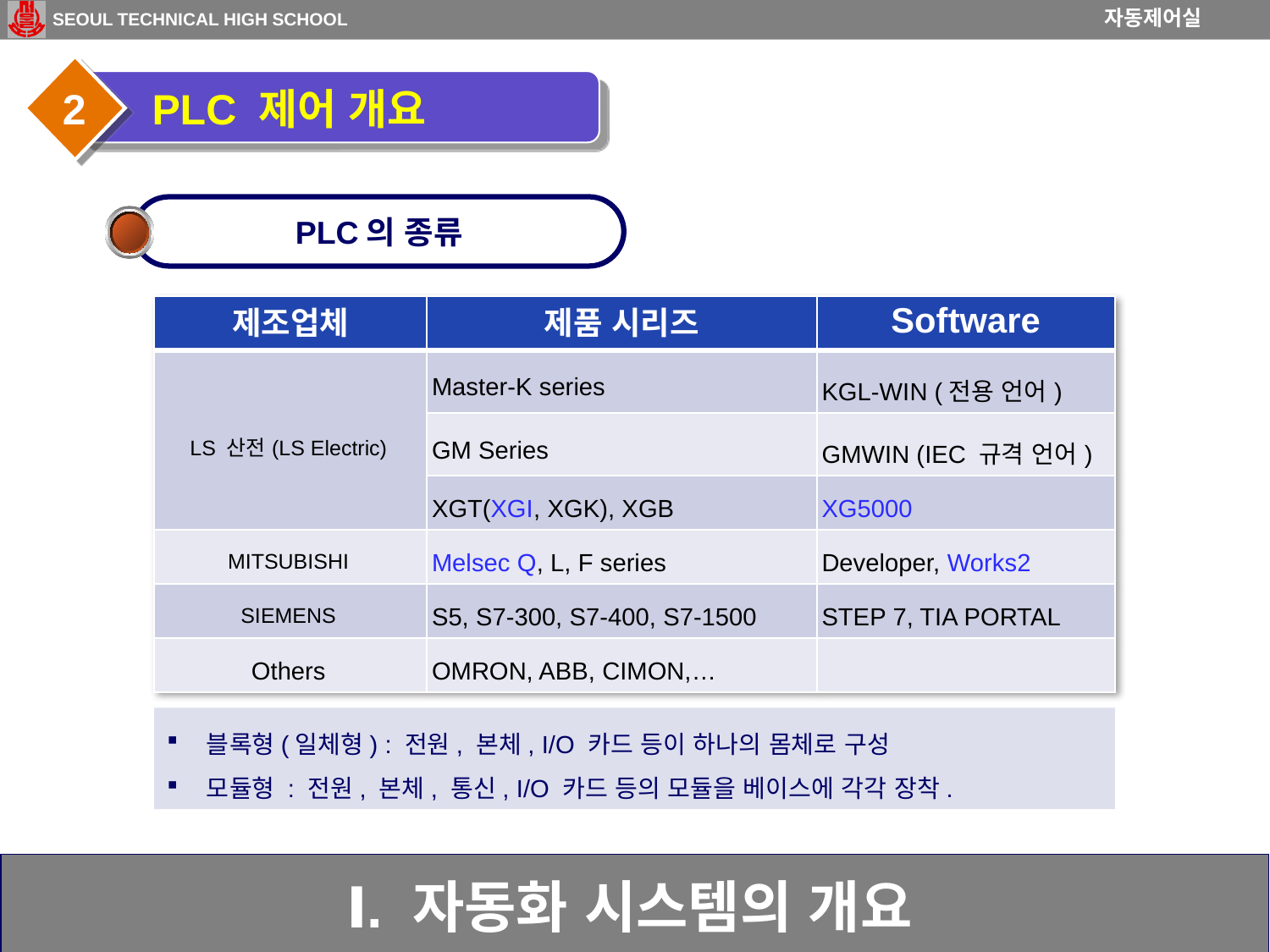

2

   PLC 제어 개요
PLC의 종류

| 제조업체 | 제품 시리즈 | Software |
| --- | --- | --- |
| LS 산전(LS Electric) | Master-K series | KGL-WIN (전용 언어) |
|  | GM Series | GMWIN (IEC 규격 언어) |
|  | XGT(XGI, XGK), XGB | XG5000 |
| MITSUBISHI | Melsec Q, L, F series | Developer, Works2 |
| SIEMENS | S5, S7-300, S7-400, S7-1500 | STEP 7, TIA PORTAL |
| Others | OMRON, ABB, CIMON,… |  |
블록형(일체형) : 전원, 본체, I/O 카드 등이 하나의 몸체로 구성
모듈형 : 전원, 본체, 통신, I/O 카드 등의 모듈을 베이스에 각각 장착.